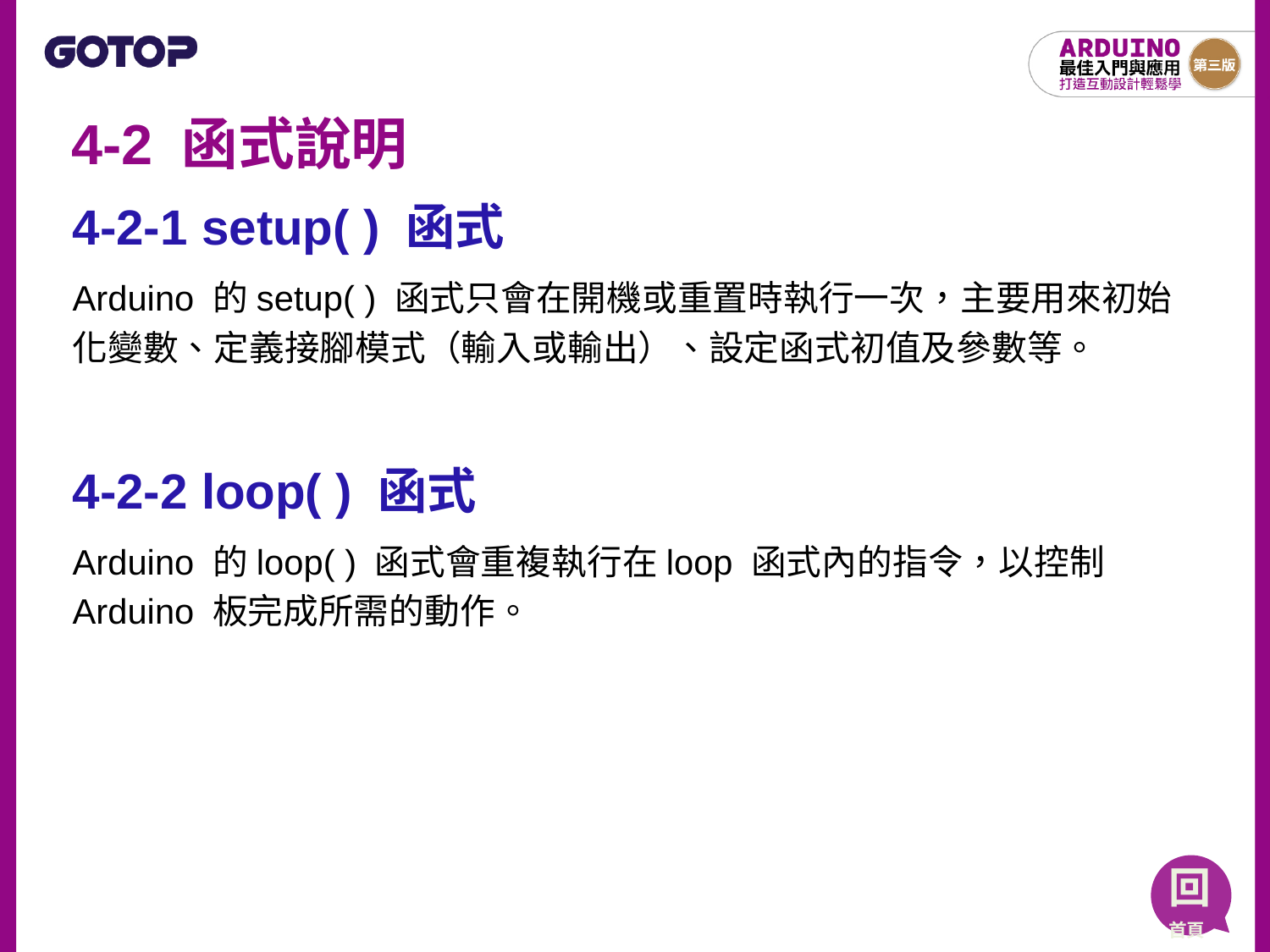

# 4-2 函式說明
4-2-1 setup( ) 函式
Arduino 的setup( ) 函式只會在開機或重置時執行一次，主要用來初始化變數、定義接腳模式（輸入或輸出）、設定函式初值及參數等。

4-2-2 loop( ) 函式
Arduino 的loop( ) 函式會重複執行在loop 函式內的指令，以控制Arduino 板完成所需的動作。